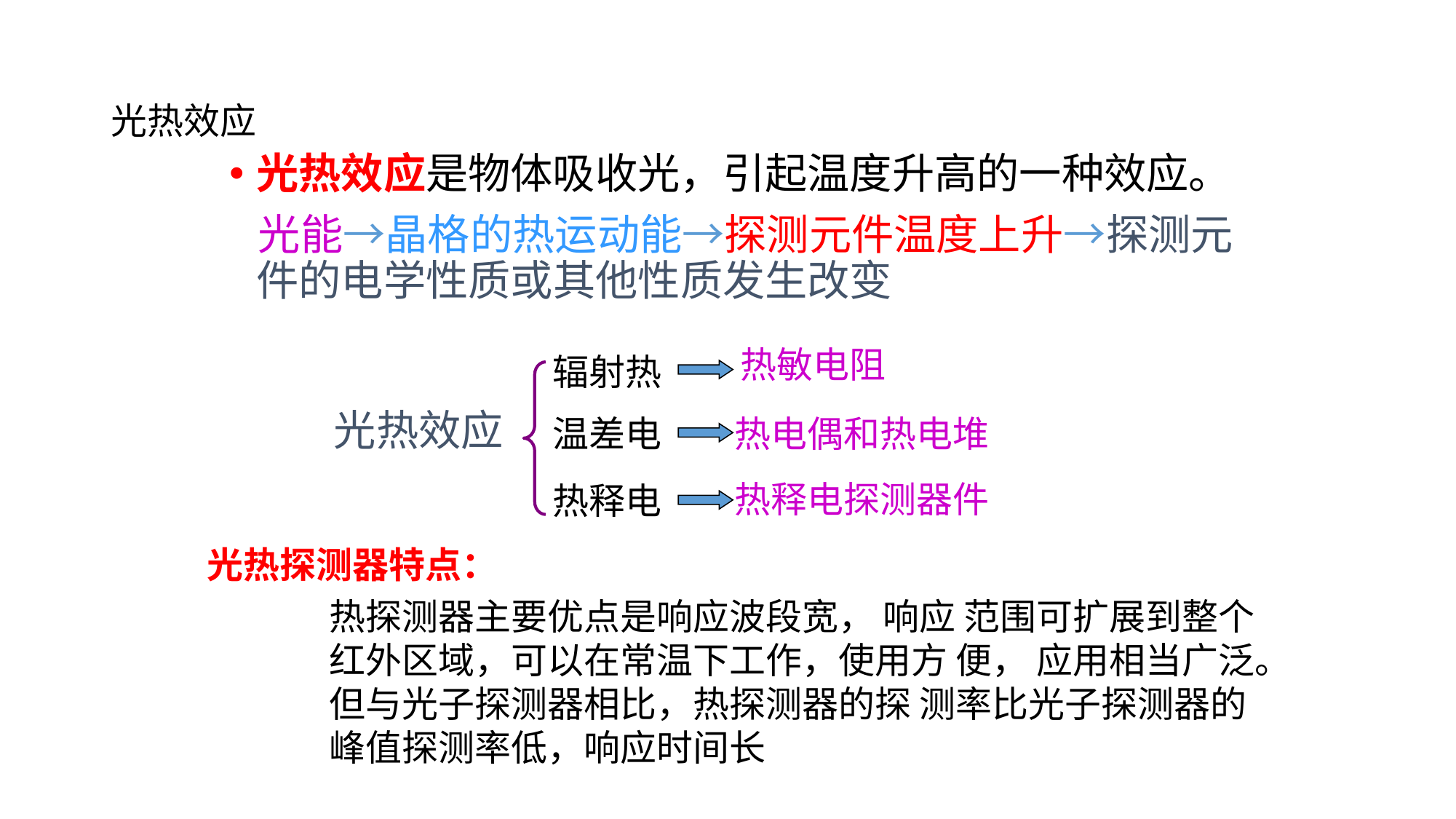

# 光热效应
光热效应是物体吸收光，引起温度升高的一种效应。
  光能→晶格的热运动能→探测元件温度上升→探测元件的电学性质或其他性质发生改变
热敏电阻
辐射热

光热效应
温差电
热电偶和热电堆

热释电探测器件
热释电

光热探测器特点：
热探测器主要优点是响应波段宽， 响应 范围可扩展到整个红外区域，可以在常温下工作，使用方 便， 应用相当广泛。但与光子探测器相比，热探测器的探 测率比光子探测器的峰值探测率低，响应时间长